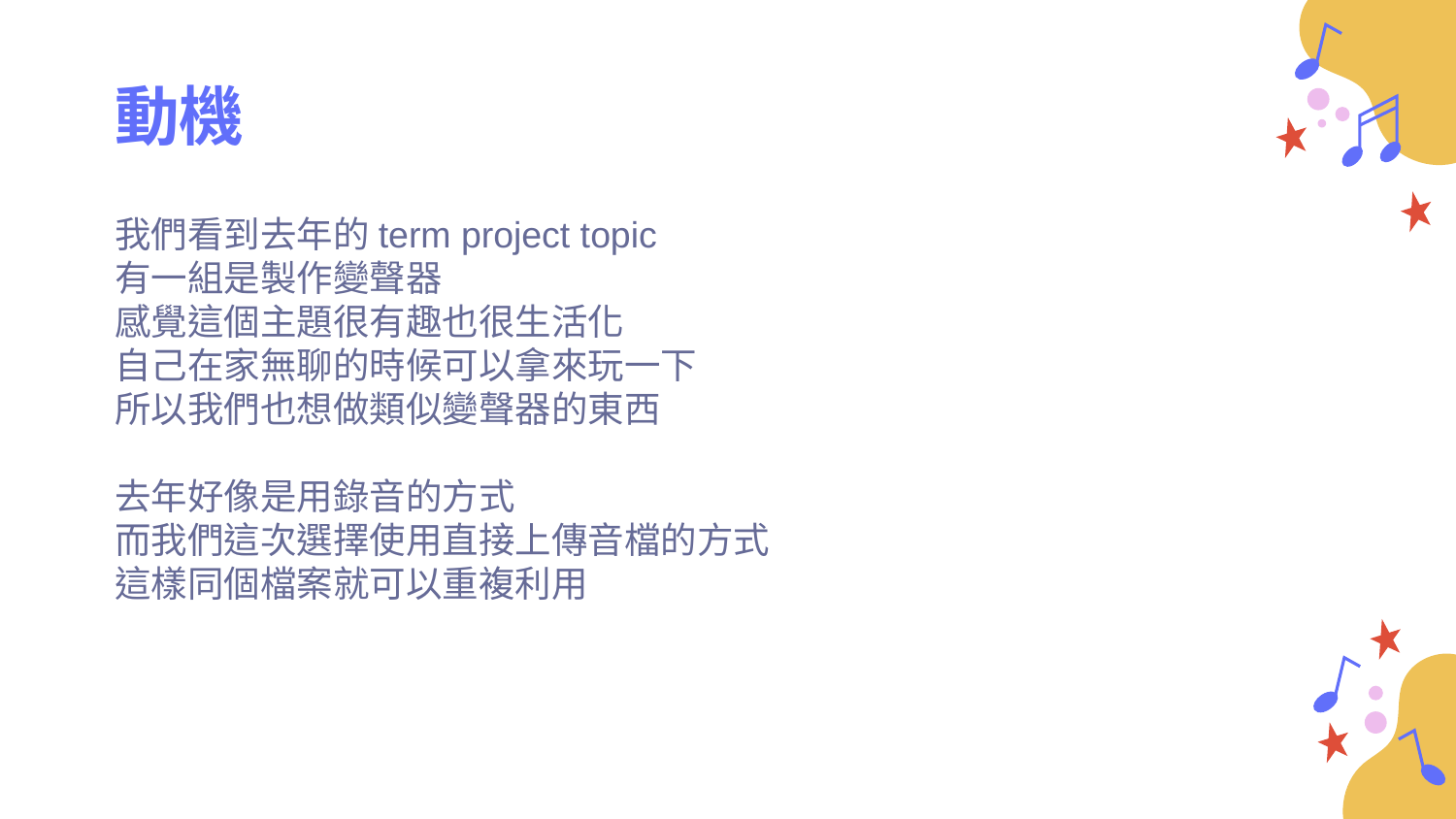

# 動機

我們看到去年的term project topic
有一組是製作變聲器
感覺這個主題很有趣也很生活化
自己在家無聊的時候可以拿來玩一下
所以我們也想做類似變聲器的東西

去年好像是用錄音的方式
而我們這次選擇使用直接上傳音檔的方式
這樣同個檔案就可以重複利用